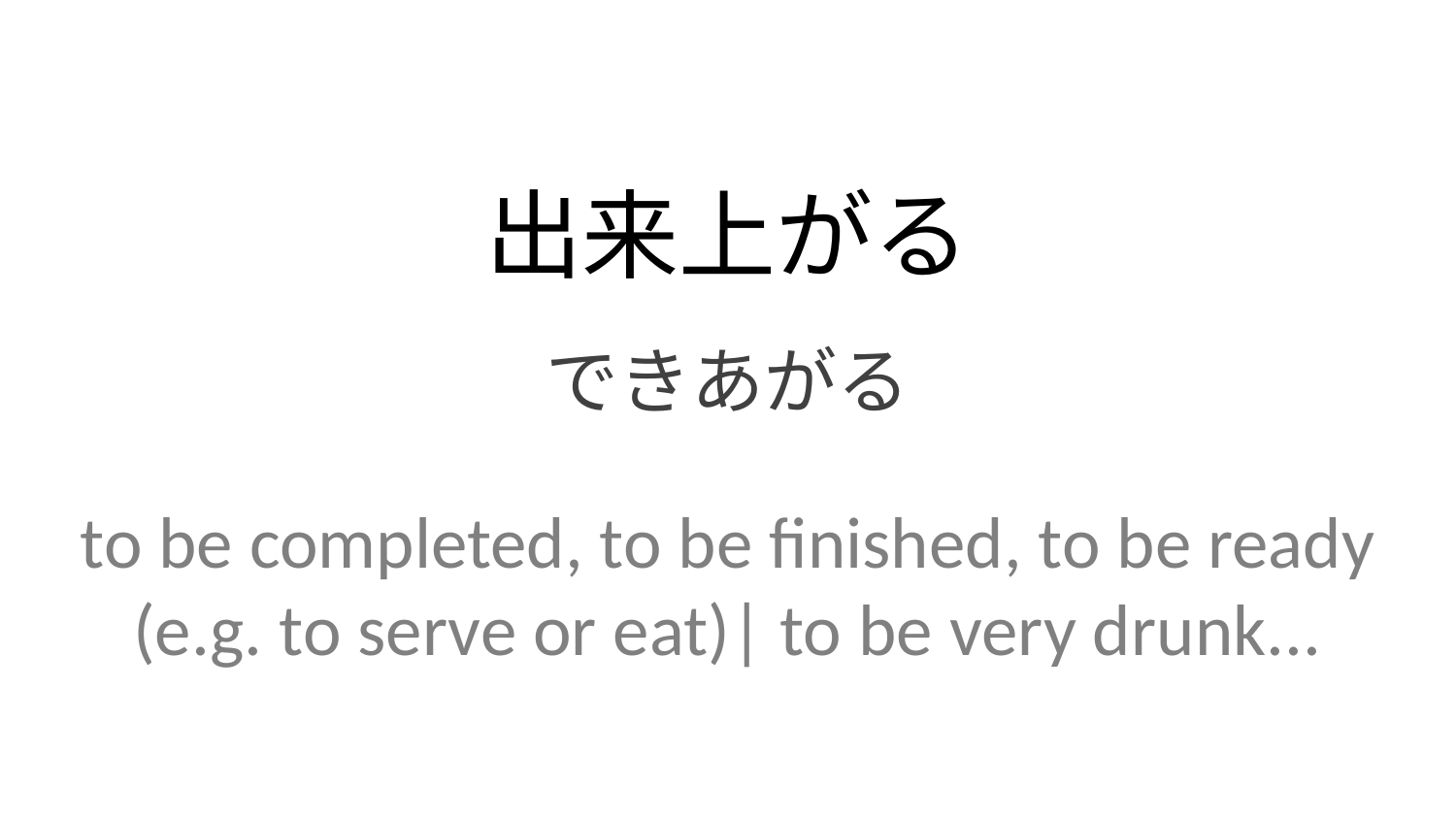

出来上がる

できあがる
to be completed, to be finished, to be ready (e.g. to serve or eat)| to be very drunk...